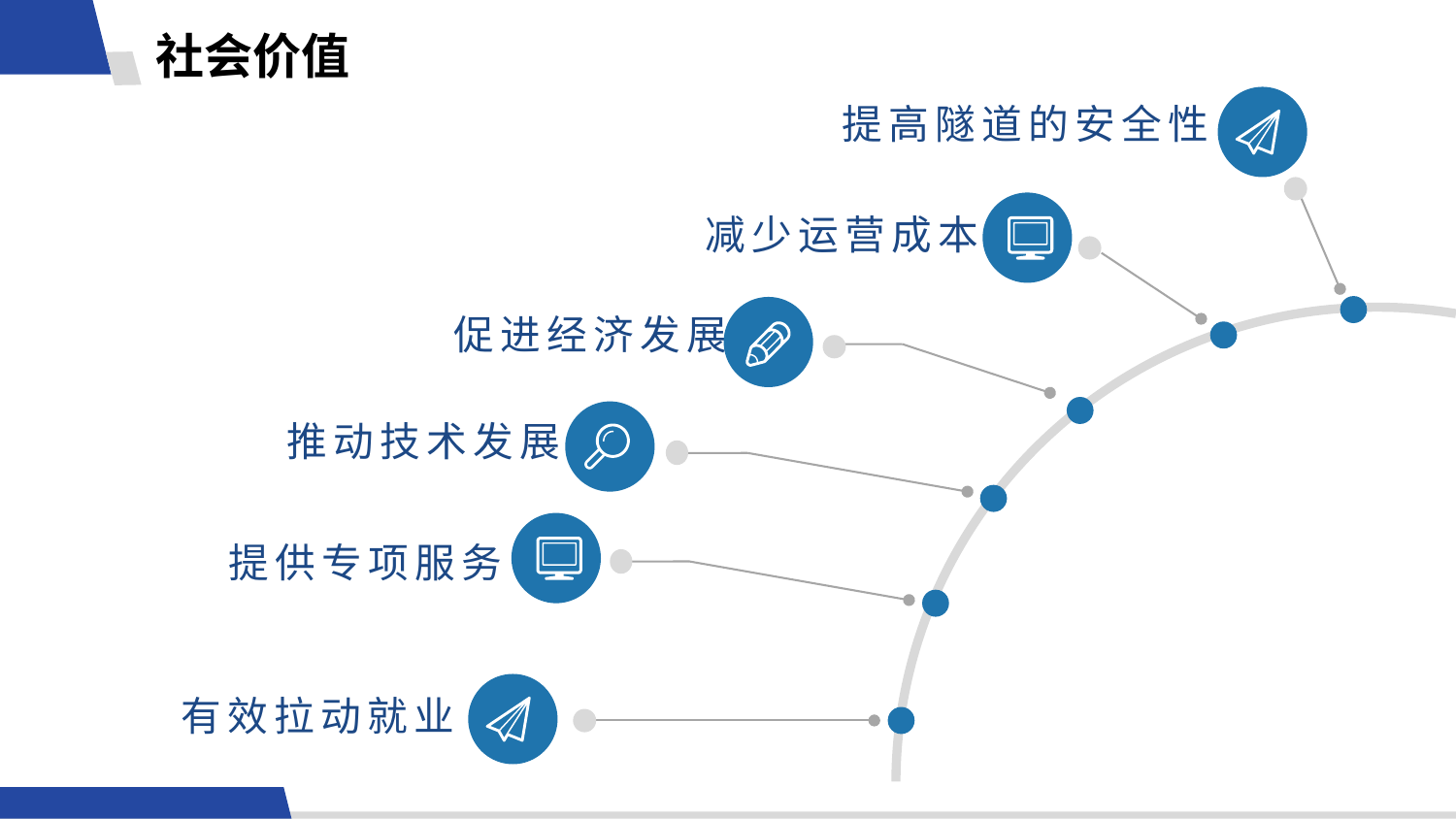

社会价值

提高隧道的安全性

减少运营成本

促进经济发展

推动技术发展

提供专项服务

有效拉动就业